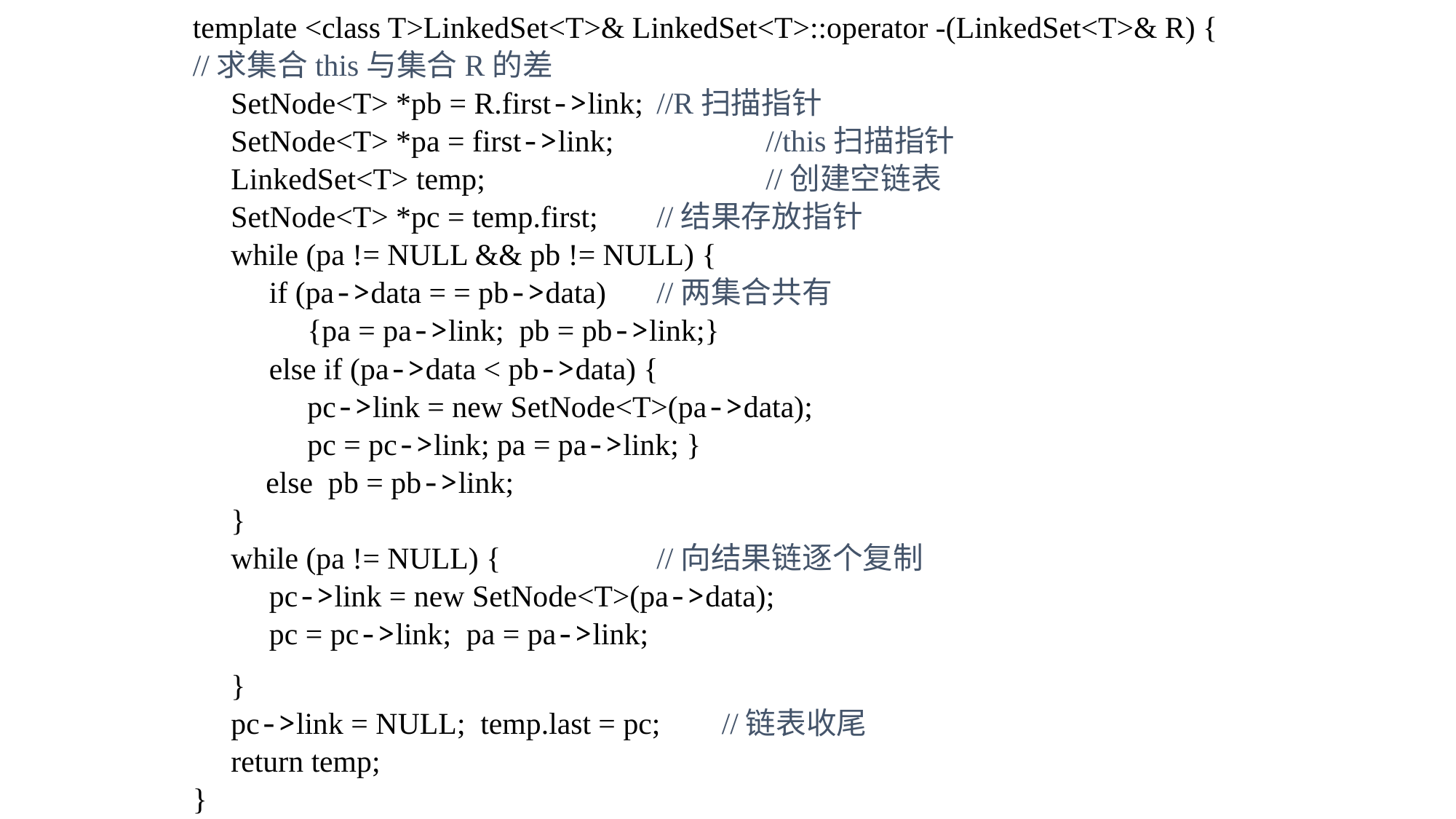

template <class T>LinkedSet<T>& LinkedSet<T>::operator -(LinkedSet<T>& R) {
//求集合this与集合R的差
     SetNode<T> *pb = R.first->link;	//R扫描指针
     SetNode<T> *pa = first->link;		//this扫描指针
     LinkedSet<T> temp;			//创建空链表
     SetNode<T> *pc = temp.first;	//结果存放指针
     while (pa != NULL && pb != NULL) {
          if (pa->data = = pb->data) 	//两集合共有
               {pa = pa->link;  pb = pb->link;}
          else if (pa->data < pb->data) {
               pc->link = new SetNode<T>(pa->data);
               pc = pc->link; pa = pa->link; }
 	      else  pb = pb->link;
     }
     while (pa != NULL) {		//向结果链逐个复制
          pc->link = new SetNode<T>(pa->data);
          pc = pc->link;  pa = pa->link;
     }
     pc->link = NULL;  temp.last = pc;        //链表收尾
     return temp;
}